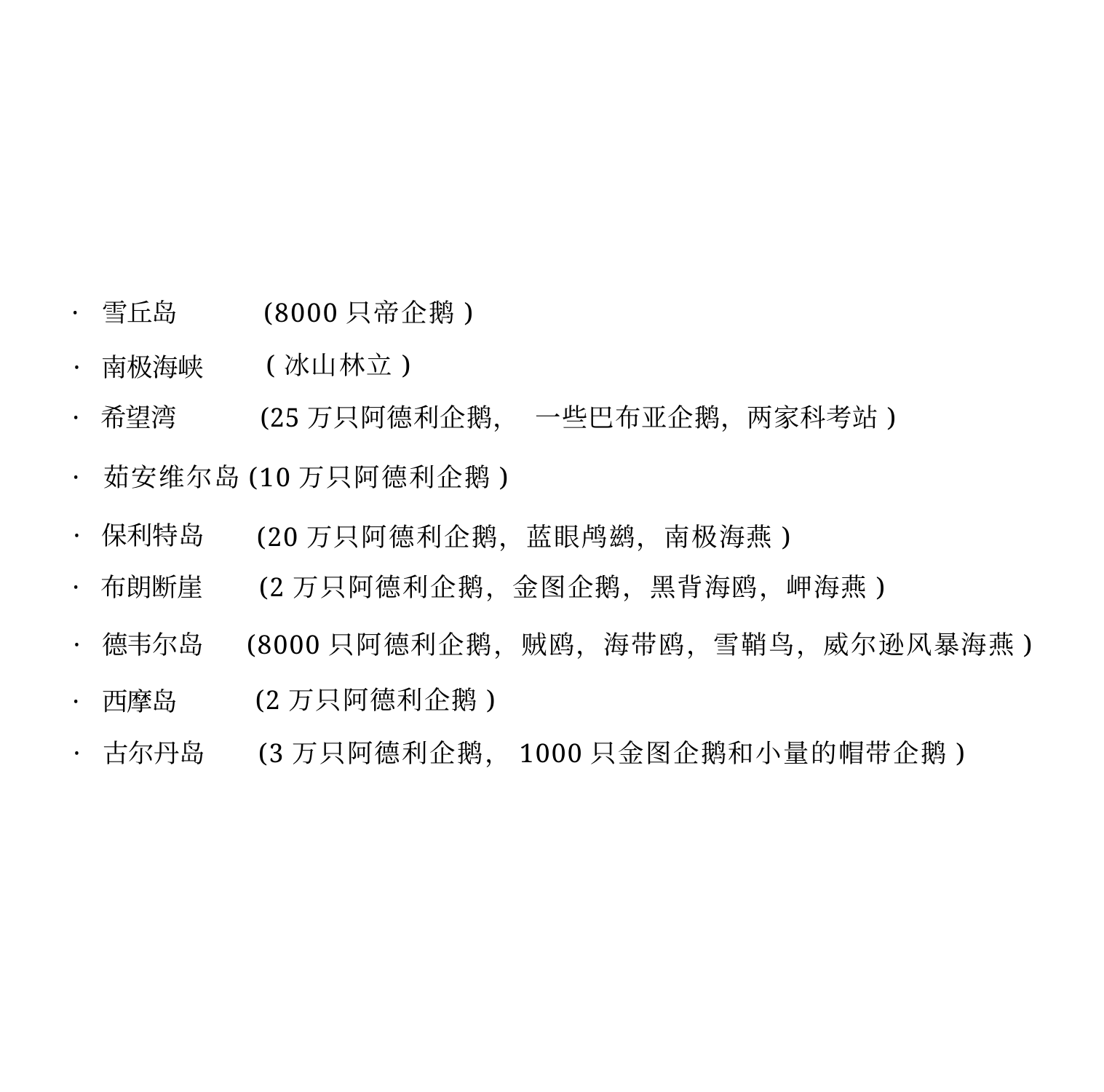

| · 雪丘岛 | (8000只帝企鹅) |
| --- | --- |
| · 南极海峡 | (冰山林立) |
| · 希望湾 | (25万只阿德利企鹅， 一些巴布亚企鹅，两家科考站) |

· 茹安维尔岛(10万只阿德利企鹅)
| · 保利特岛 | (20万只阿德利企鹅，蓝眼鸬鹚，南极海燕) |
| --- | --- |
| · 布朗断崖 | (2万只阿德利企鹅，金图企鹅，黑背海鸥，岬海燕) |
| · 德韦尔岛 | (8000只阿德利企鹅，贼鸥，海带鸥，雪鞘鸟，威尔逊风暴海燕) |
| · 西摩岛 | (2万只阿德利企鹅) |
| · 古尔丹岛 | (3万只阿德利企鹅，1000只金图企鹅和小量的帽带企鹅) |